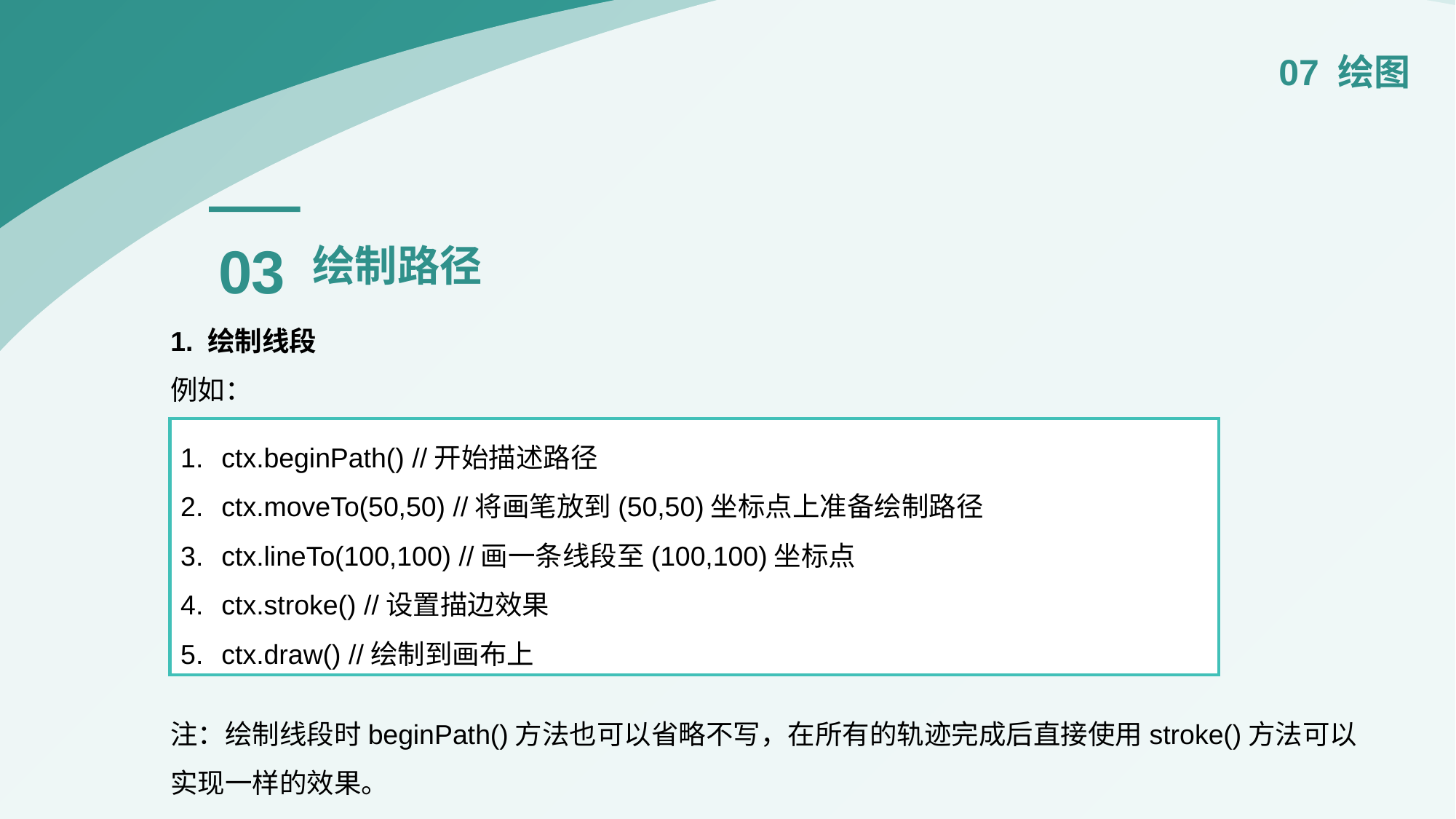

07 绘图
03

绘制路径
1. 绘制线段
例如：

注：绘制线段时beginPath()方法也可以省略不写，在所有的轨迹完成后直接使用stroke()方法可以实现一样的效果。
ctx.beginPath() //开始描述路径
ctx.moveTo(50,50) //将画笔放到(50,50)坐标点上准备绘制路径
ctx.lineTo(100,100) //画一条线段至(100,100)坐标点
ctx.stroke() //设置描边效果
ctx.draw() //绘制到画布上